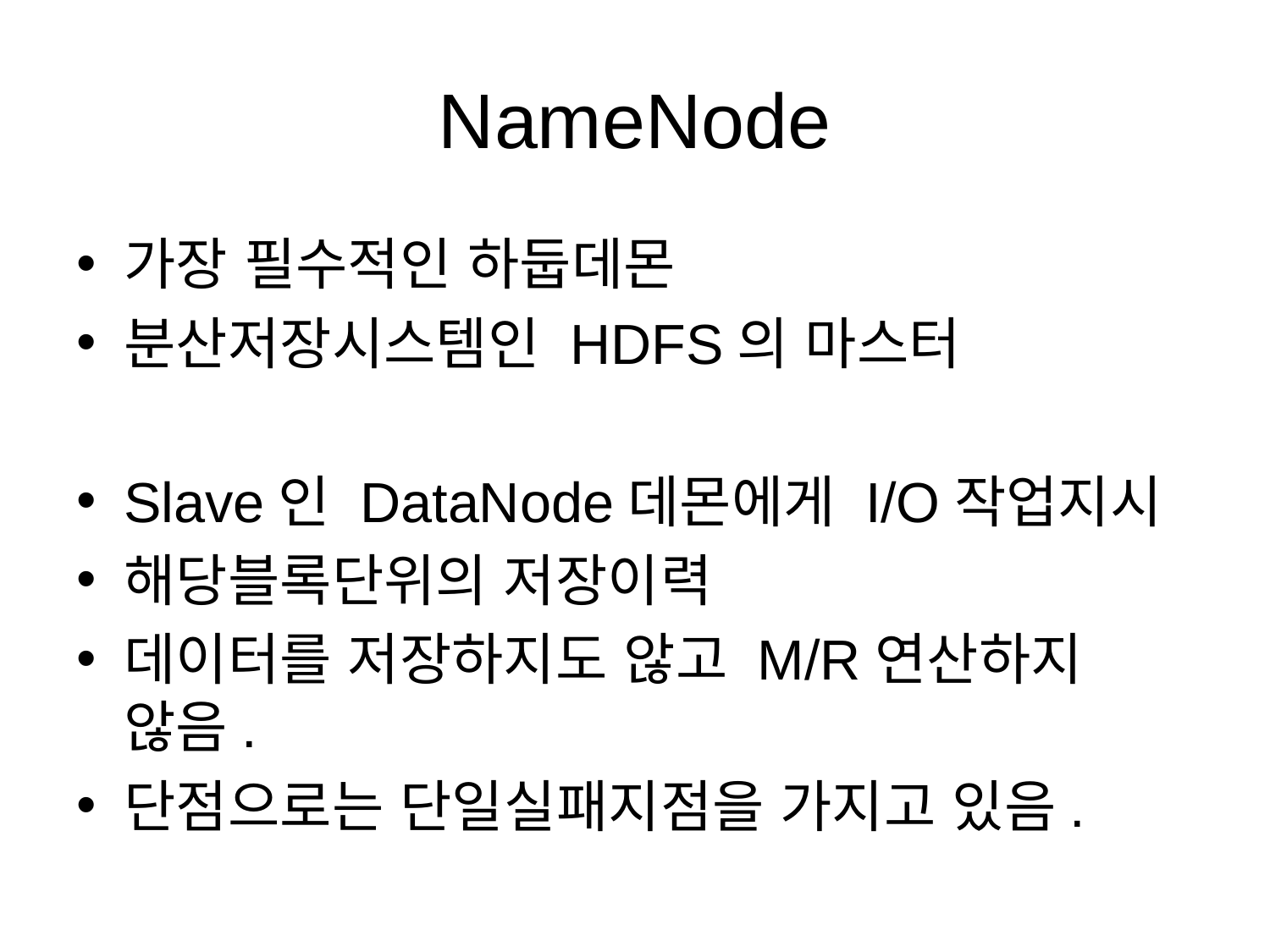

# NameNode
가장 필수적인 하둡데몬
분산저장시스템인 HDFS의 마스터

Slave인 DataNode데몬에게 I/O작업지시
해당블록단위의 저장이력
데이터를 저장하지도 않고 M/R연산하지 않음.
단점으로는 단일실패지점을 가지고 있음.